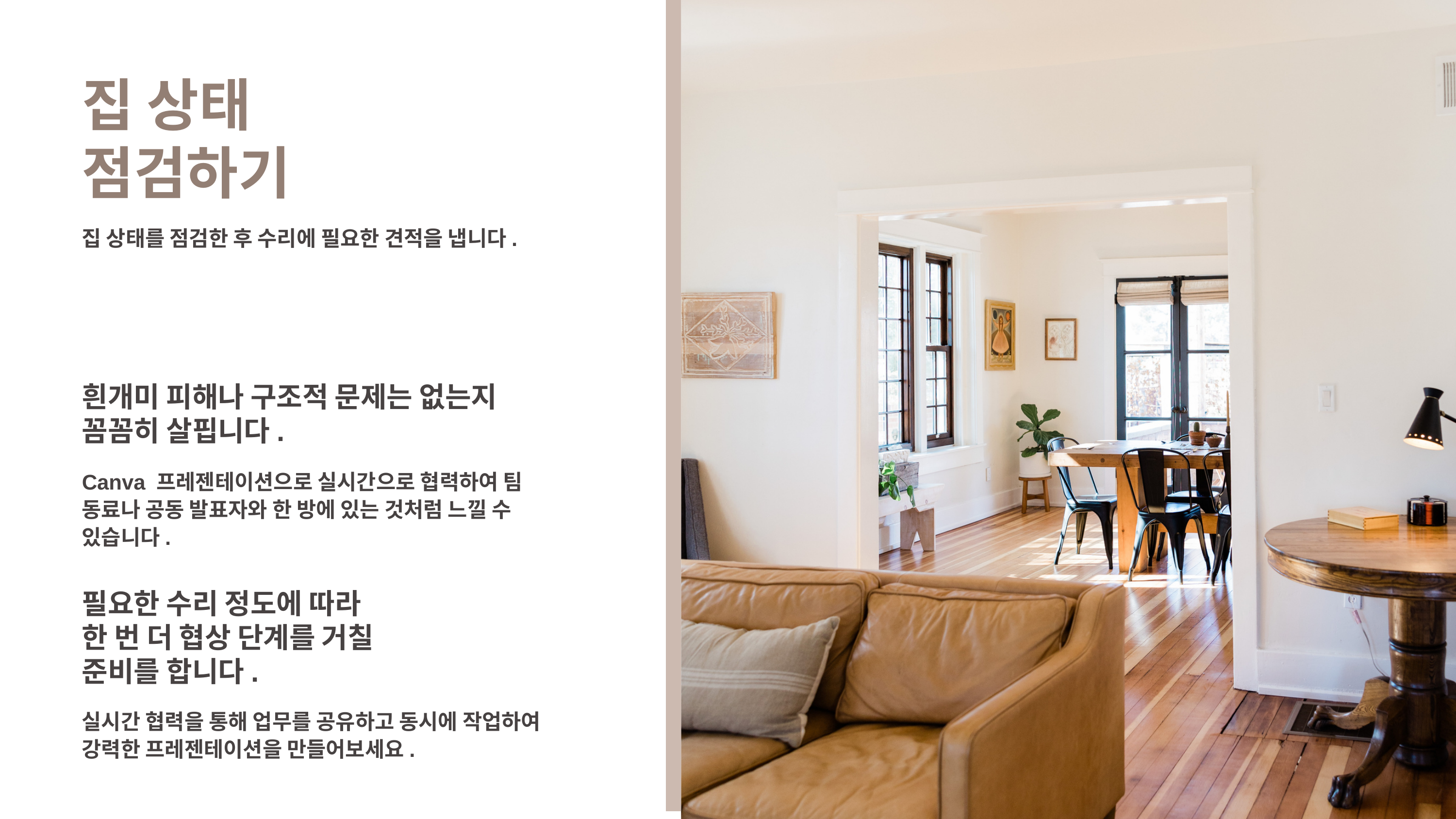

집 상태
점검하기
집 상태를 점검한 후 수리에 필요한 견적을 냅니다.
흰개미 피해나 구조적 문제는 없는지
꼼꼼히 살핍니다.
Canva 프레젠테이션으로 실시간으로 협력하여 팀 동료나 공동 발표자와 한 방에 있는 것처럼 느낄 수 있습니다.

필요한 수리 정도에 따라
한 번 더 협상 단계를 거칠
준비를 합니다.
실시간 협력을 통해 업무를 공유하고 동시에 작업하여
강력한 프레젠테이션을 만들어보세요.